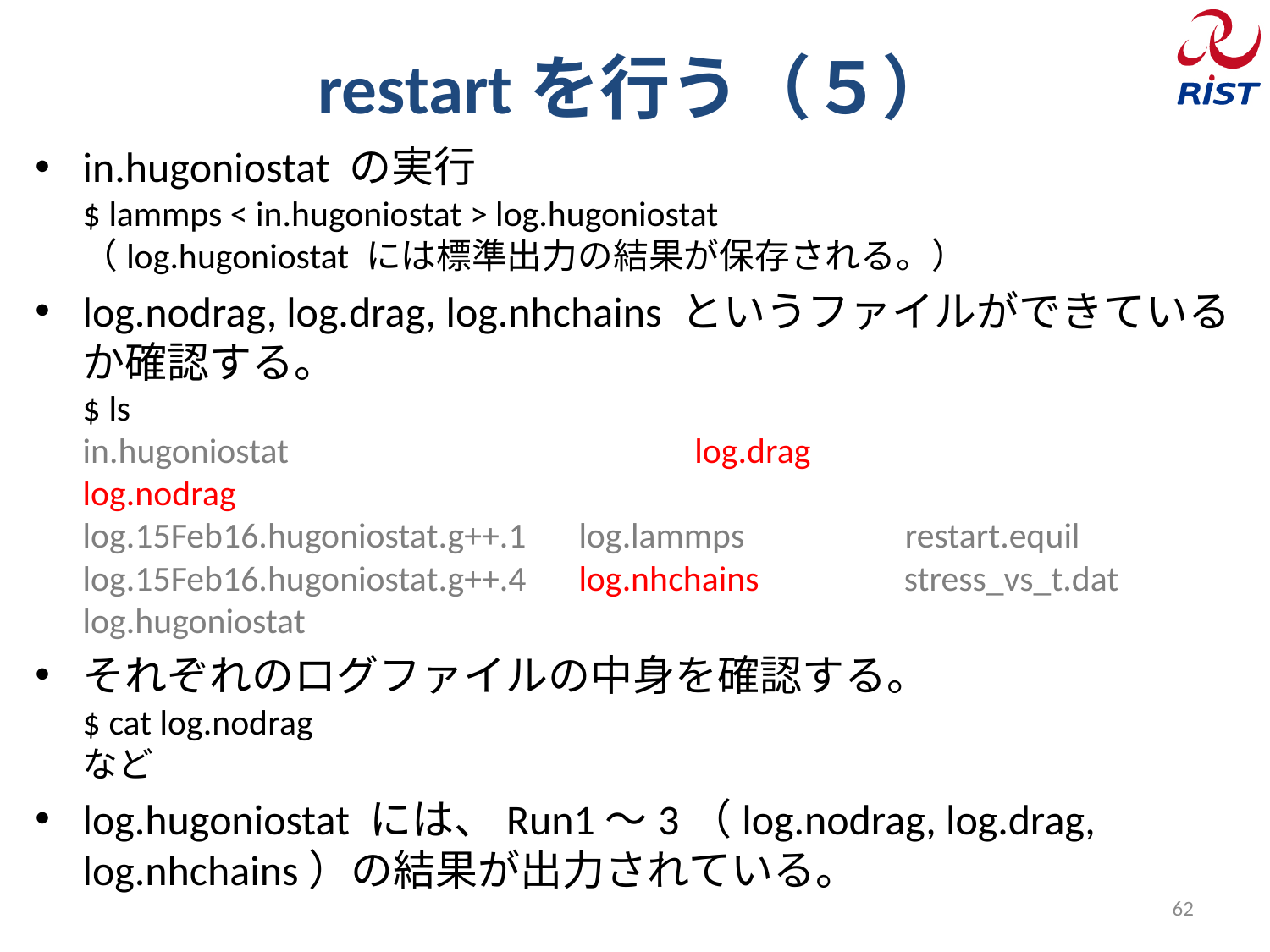

# restartを行う（５）
in.hugoniostat の実行
$ lammps < in.hugoniostat > log.hugoniostat
（log.hugoniostat には標準出力の結果が保存される。）
log.nodrag, log.drag, log.nhchains というファイルができているか確認する。
$ ls
﻿﻿in.hugoniostat　　　　　　　　　　　log.drag　　　　　　　　　log.nodrag
log.15Feb16.hugoniostat.g++.1　log.lammps                    restart.equil
log.15Feb16.hugoniostat.g++.4　log.nhchains                  stress_vs_t.dat
log.hugoniostat
それぞれのログファイルの中身を確認する。
$ cat log.nodrag
など
log.hugoniostat には、Run1〜3（log.nodrag, log.drag, log.nhchains）の結果が出力されている。
62